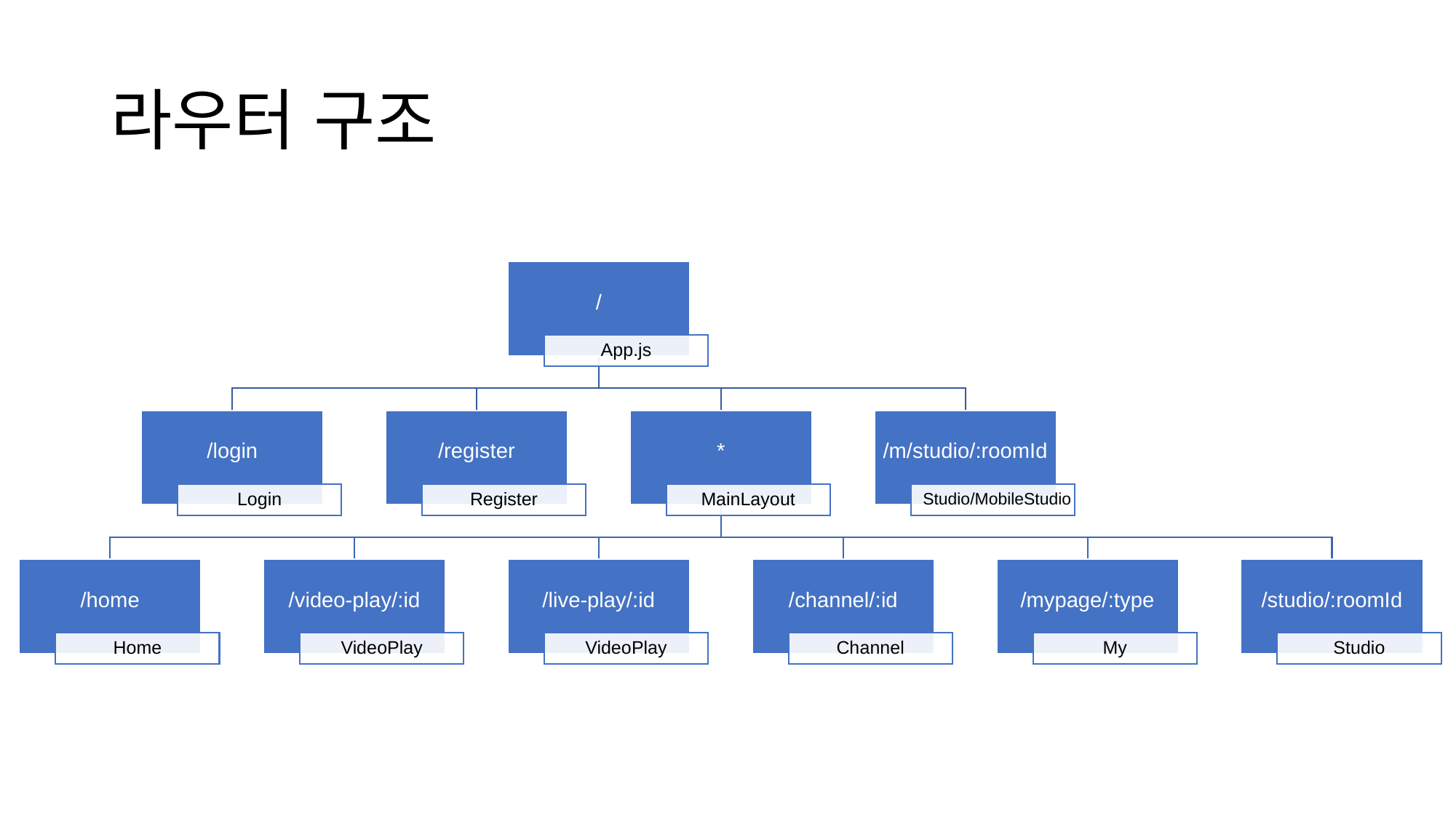

# 라우터 구조
/
App.js
/login
Login
/register
Register
*
MainLayout
/home
Home
/video-play/:id
VideoPlay
/live-play/:id
VideoPlay
/channel/:id
Channel
/mypage/:type
My
/studio/:roomId
Studio
/m/studio/:roomId
Studio/MobileStudio